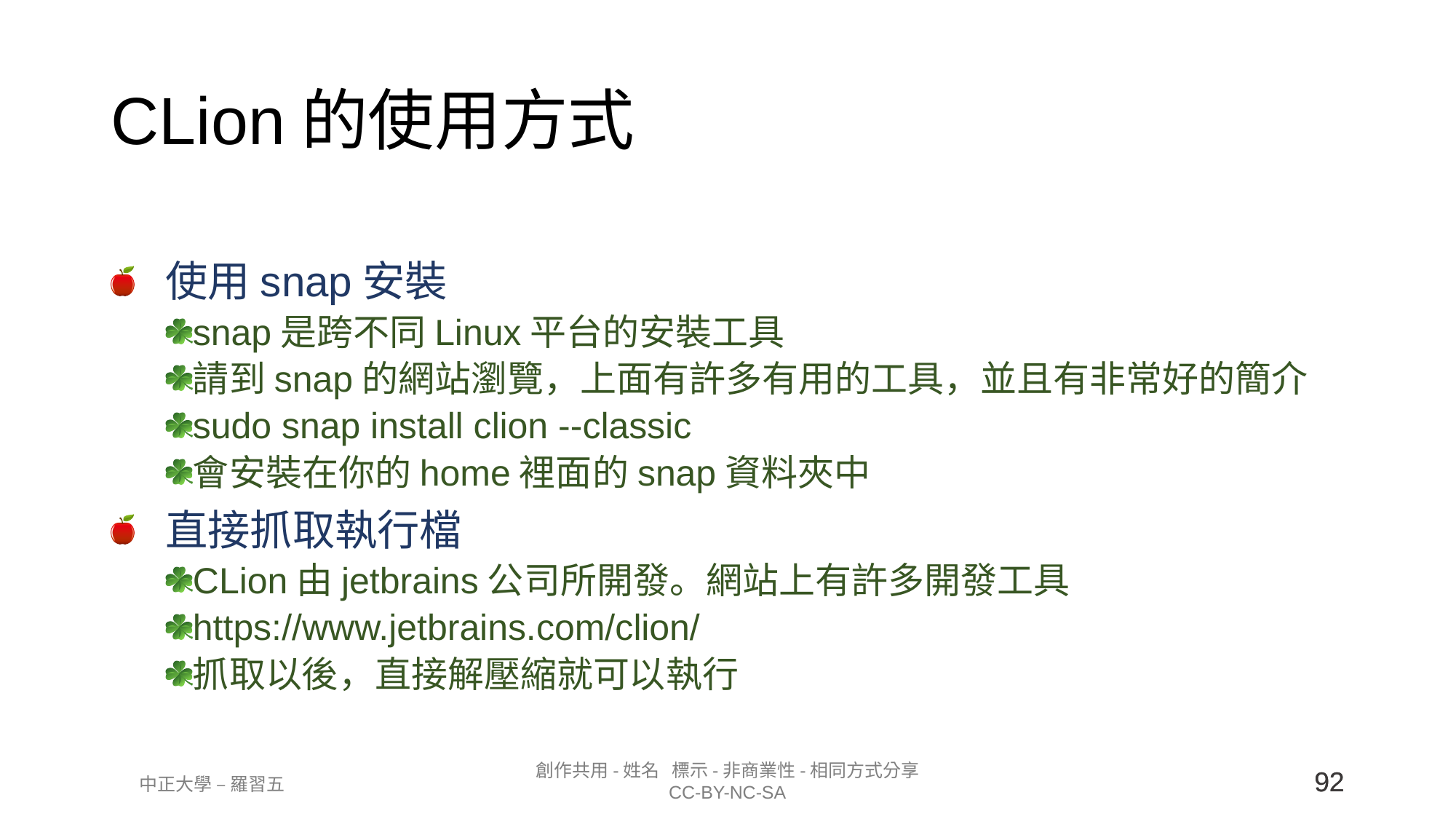

# CLion的使用方式
使用snap安裝
snap是跨不同Linux平台的安裝工具
請到snap的網站瀏覽，上面有許多有用的工具，並且有非常好的簡介
sudo snap install clion --classic
會安裝在你的home裡面的snap資料夾中
直接抓取執行檔
CLion由jetbrains公司所開發。網站上有許多開發工具
https://www.jetbrains.com/clion/
抓取以後，直接解壓縮就可以執行